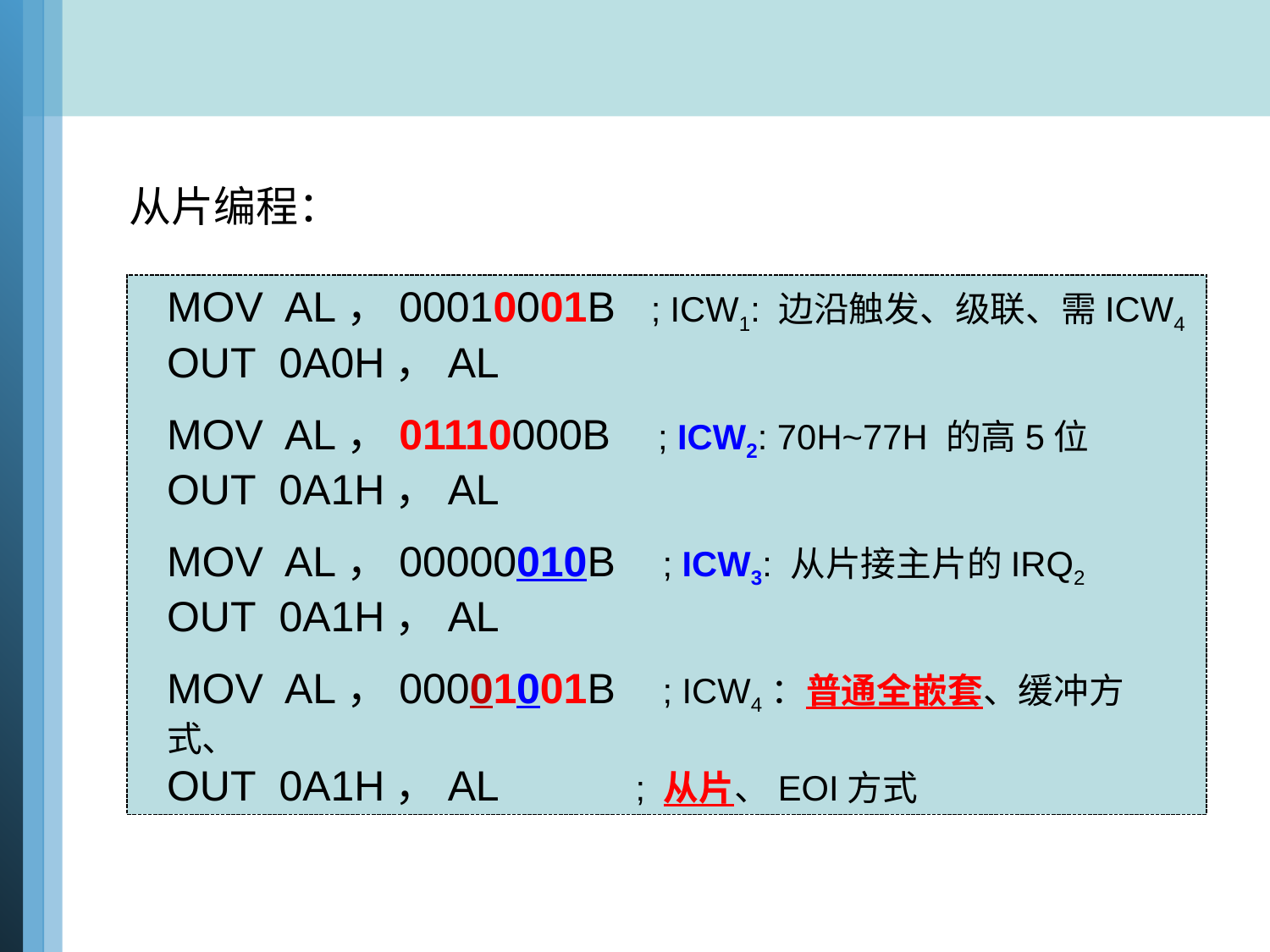

从片编程：
MOV  AL，00010001B   ; ICW1: 边沿触发、级联、需ICW4
OUT  0A0H，AL
MOV  AL，01110000B    ; ICW2: 70H~77H 的高5位
OUT  0A1H，AL
MOV  AL，00000010B    ; ICW3: 从片接主片的IRQ2
OUT  0A1H，AL
MOV  AL，00001001B    ; ICW4：普通全嵌套、缓冲方式、
OUT  0A1H，AL	         ; 从片、EOI方式
130